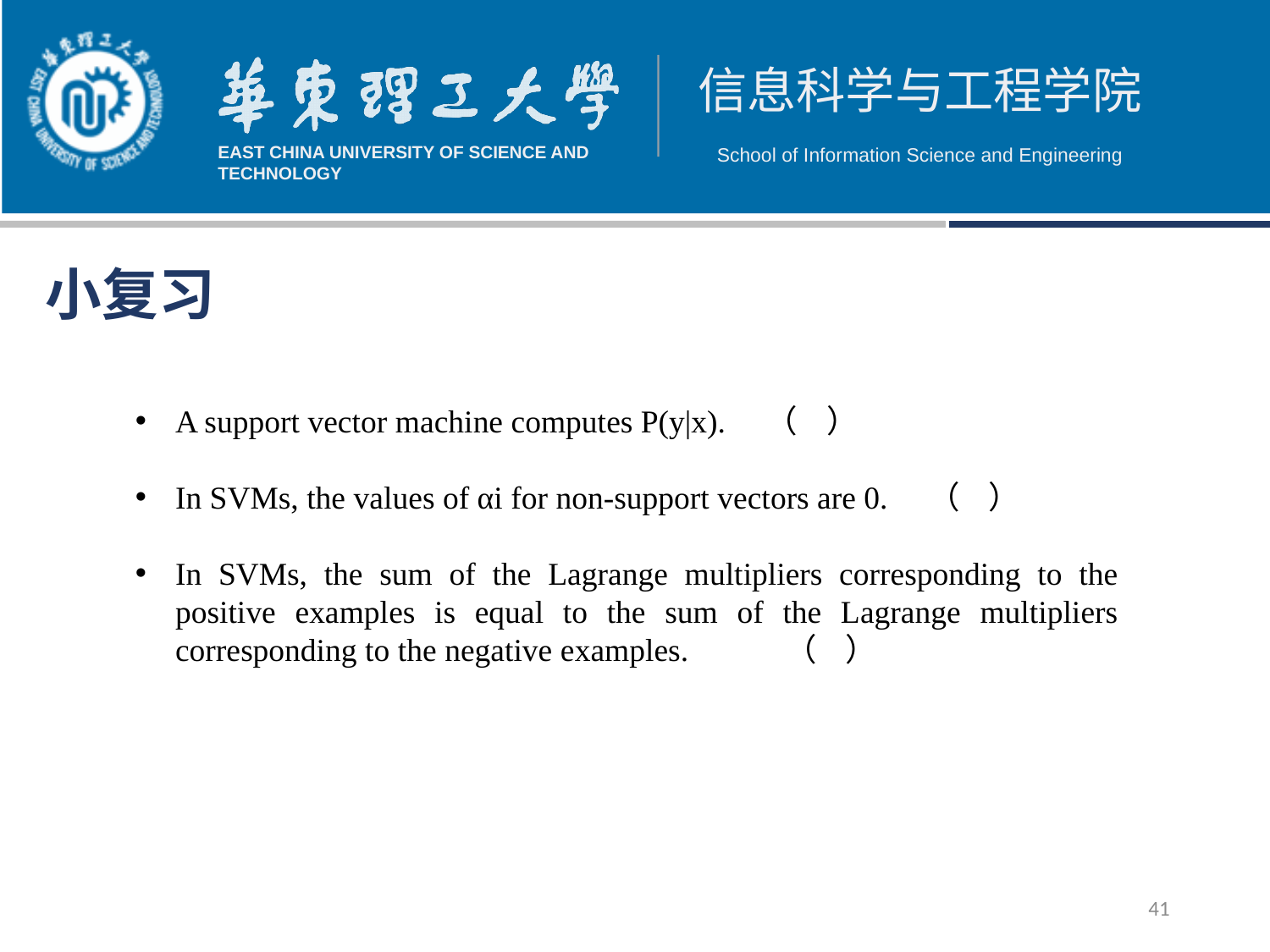

小复习
A support vector machine computes P(y|x).    （    ）

In SVMs, the values of αi for non-support vectors are 0.    （    ）

In SVMs, the sum of the Lagrange multipliers corresponding to the positive examples is equal to the sum of the Lagrange multipliers corresponding to the negative examples.           （    ）
41